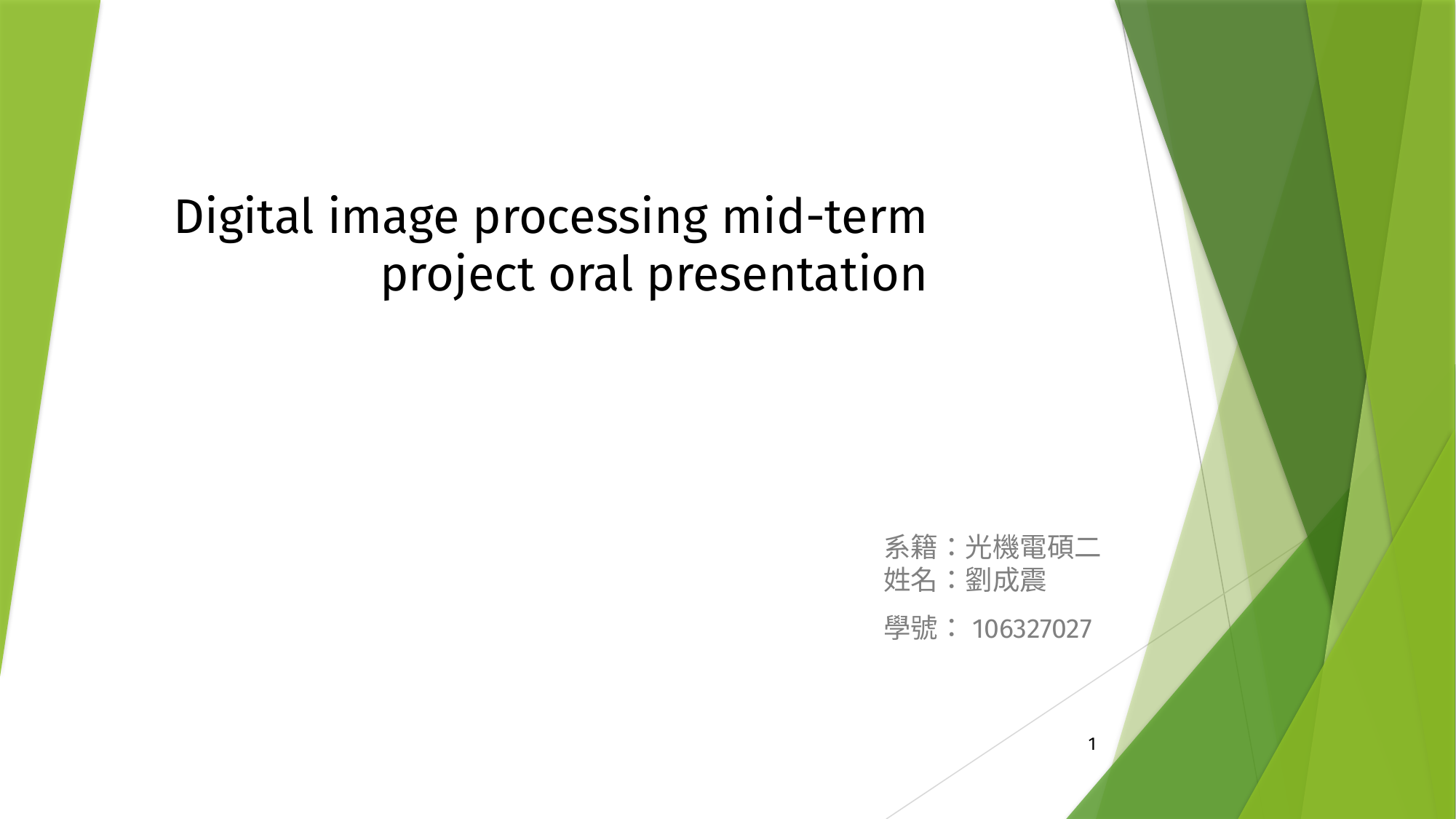

# Digital image processing mid-term project oral presentation
系籍：光機電碩二
姓名：劉成震
學號：106327027
1